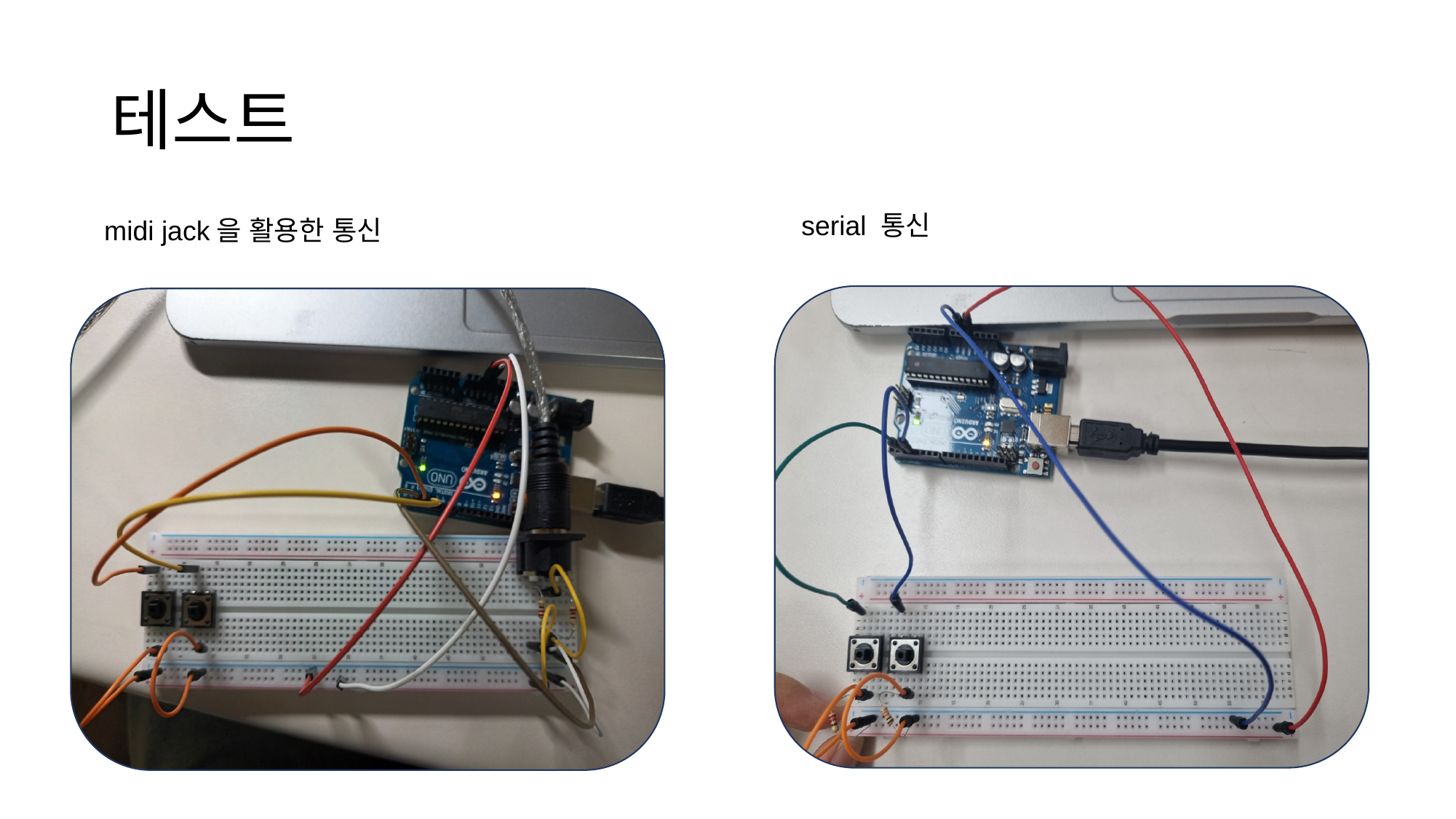

# 테스트
serial 통신
midi jack을 활용한 통신